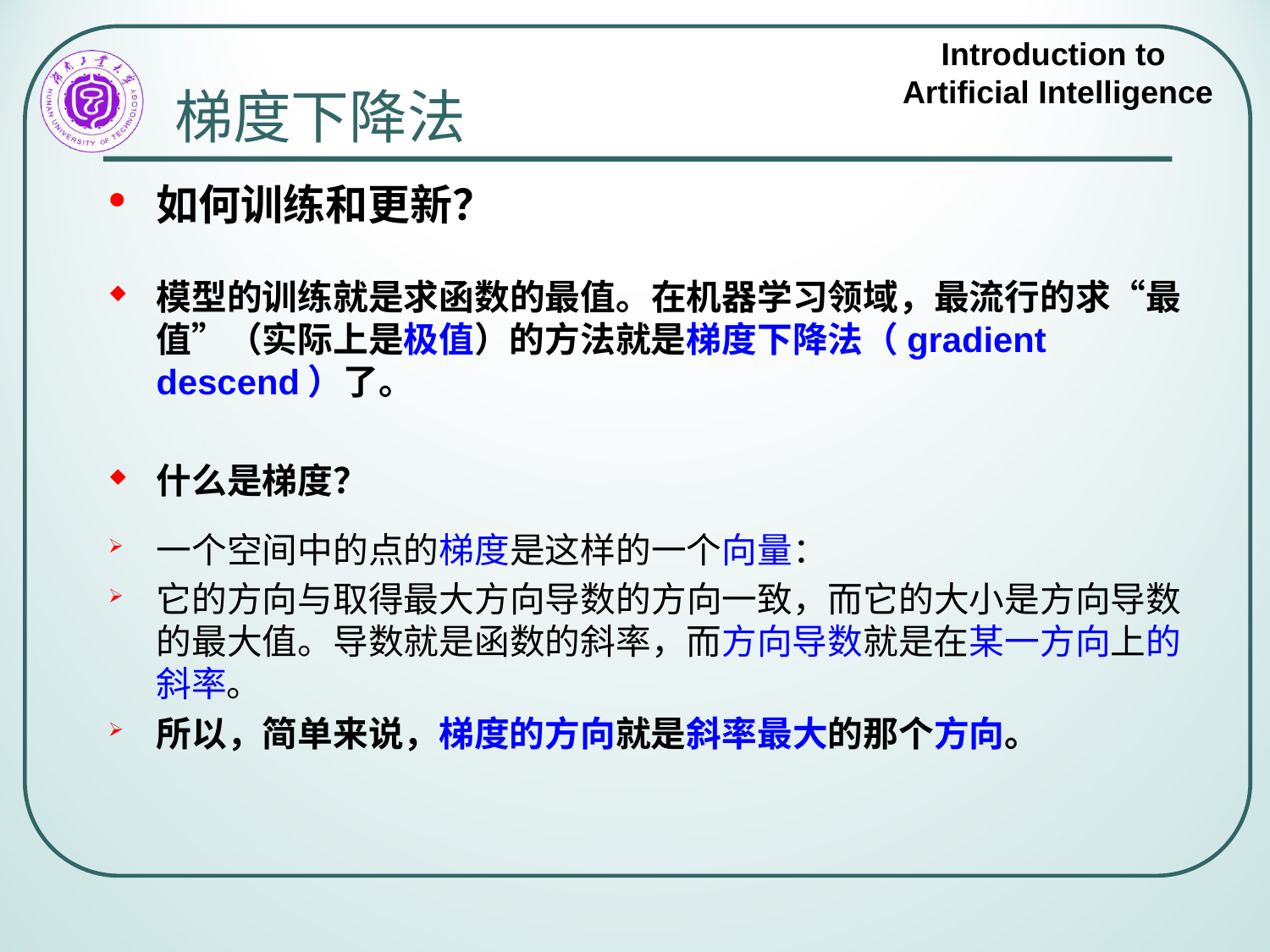

# 梯度下降法
如何训练和更新？

模型的训练就是求函数的最值。在机器学习领域，最流行的求“最值”（实际上是极值）的方法就是梯度下降法（gradient descend）了。

什么是梯度？

一个空间中的点的梯度是这样的一个向量：
它的方向与取得最大方向导数的方向一致，而它的大小是方向导数的最大值。导数就是函数的斜率，而方向导数就是在某一方向上的斜率。
所以，简单来说，梯度的方向就是斜率最大的那个方向。